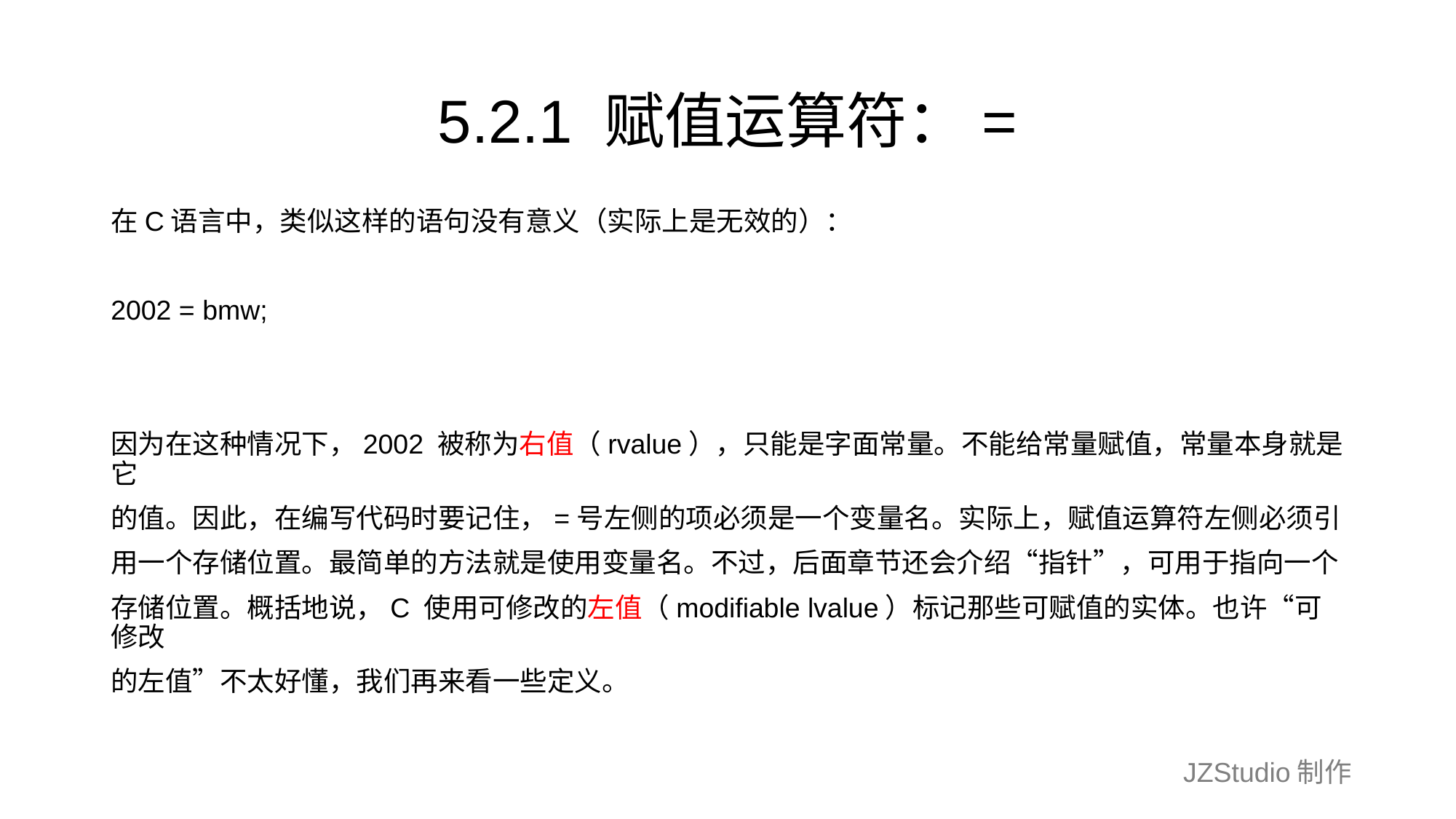

# 5.2.1 赋值运算符：=
在C语言中，类似这样的语句没有意义（实际上是无效的）：

2002 = bmw;

因为在这种情况下，2002 被称为右值（rvalue），只能是字面常量。不能给常量赋值，常量本身就是它
的值。因此，在编写代码时要记住，=号左侧的项必须是一个变量名。实际上，赋值运算符左侧必须引
用一个存储位置。最简单的方法就是使用变量名。不过，后面章节还会介绍“指针”，可用于指向一个
存储位置。概括地说，C 使用可修改的左值（modifiable lvalue）标记那些可赋值的实体。也许“可修改
的左值”不太好懂，我们再来看一些定义。